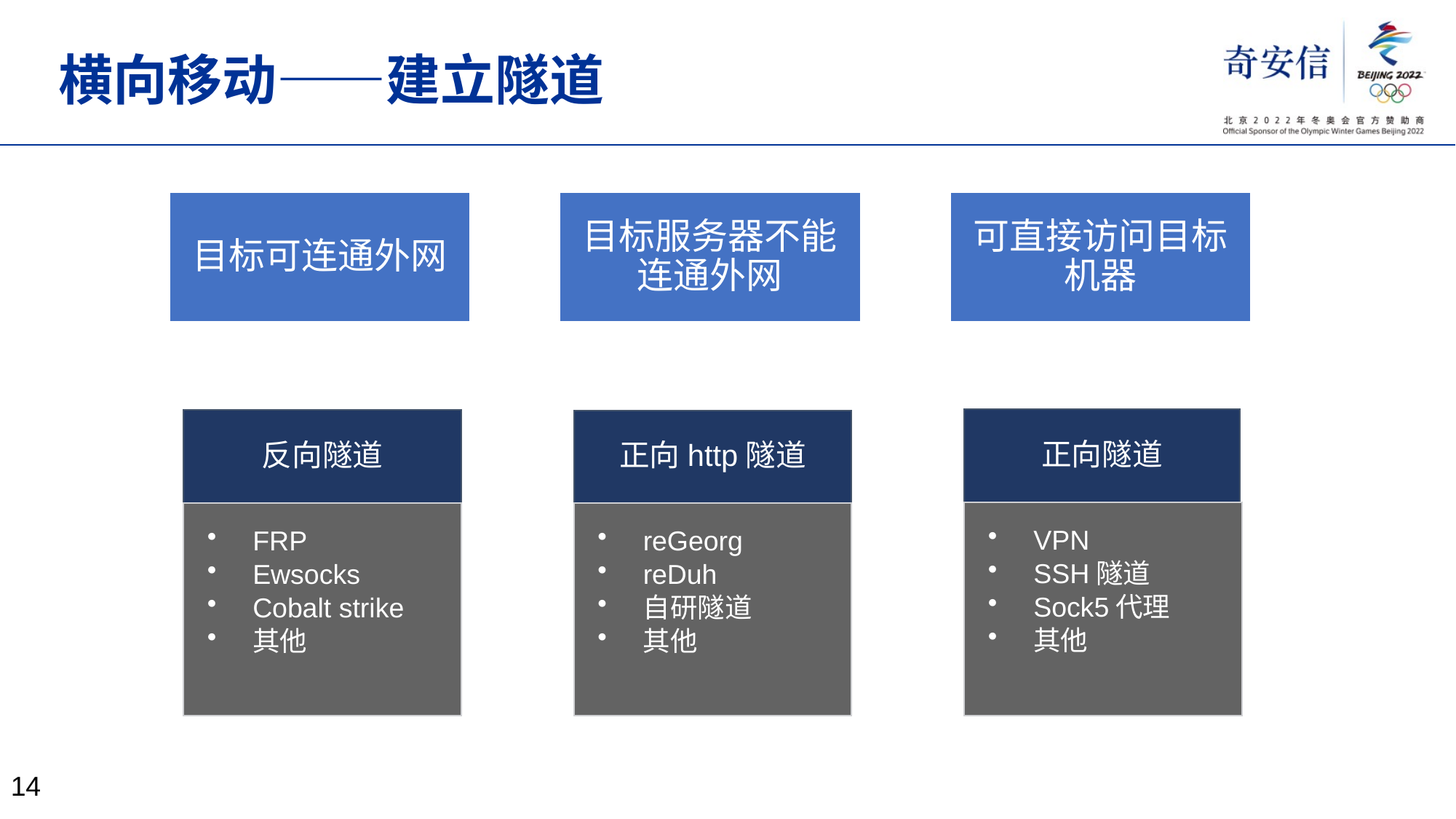

# 横向移动——建立隧道
目标可连通外网
目标服务器不能连通外网
可直接访问目标机器
正向隧道
VPN
SSH隧道
Sock5代理
其他
反向隧道
FRP
Ewsocks
Cobalt strike
其他
正向http隧道
reGeorg
reDuh
自研隧道
其他
14